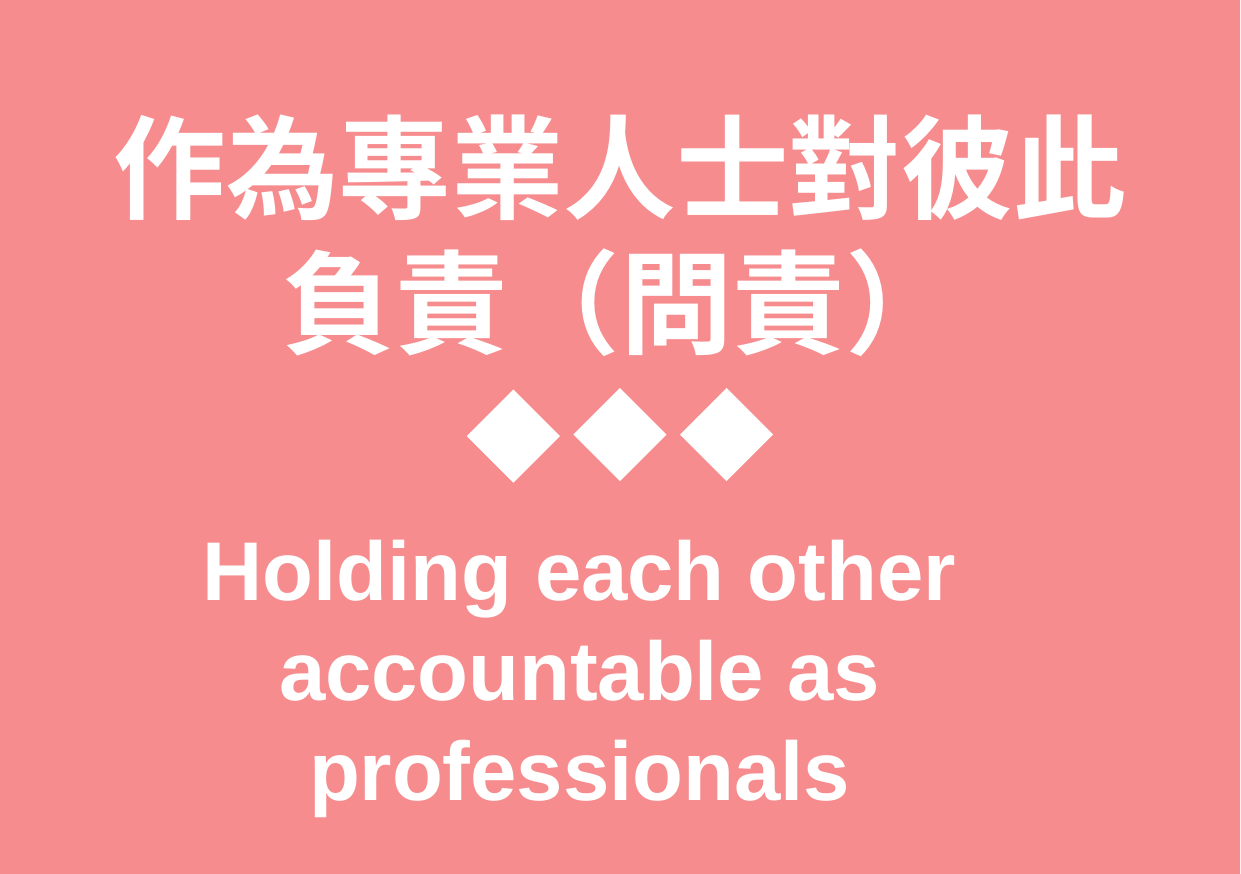

作為專業人士對彼此負責（問責）

Holding each other accountable as professionals